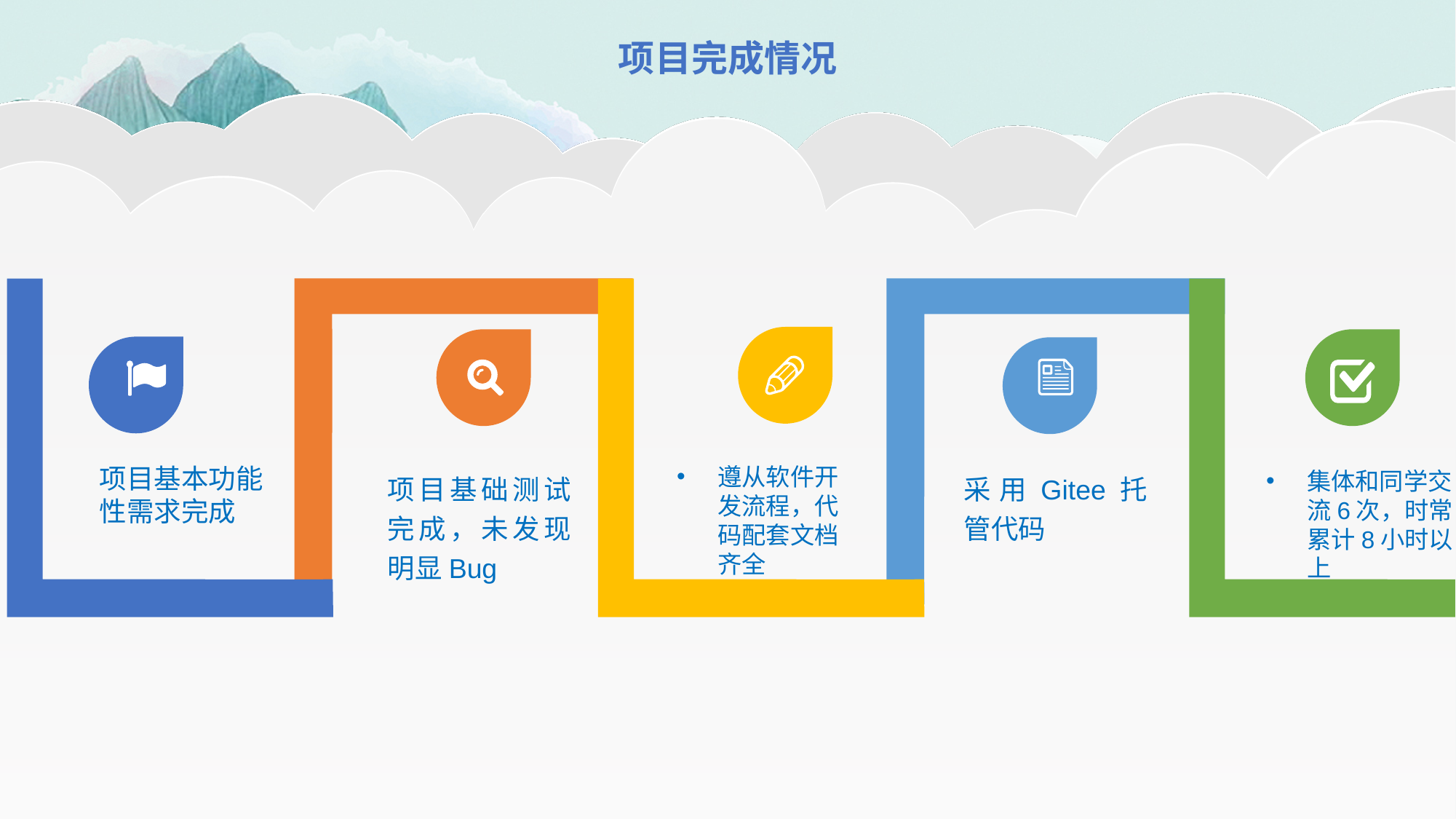

项目完成情况

遵从软件开发流程，代码配套文档齐全
项目基本功能性需求完成
项目基础测试完成，未发现明显Bug

集体和同学交流6次，时常累计8小时以上
采用Gitee托管代码